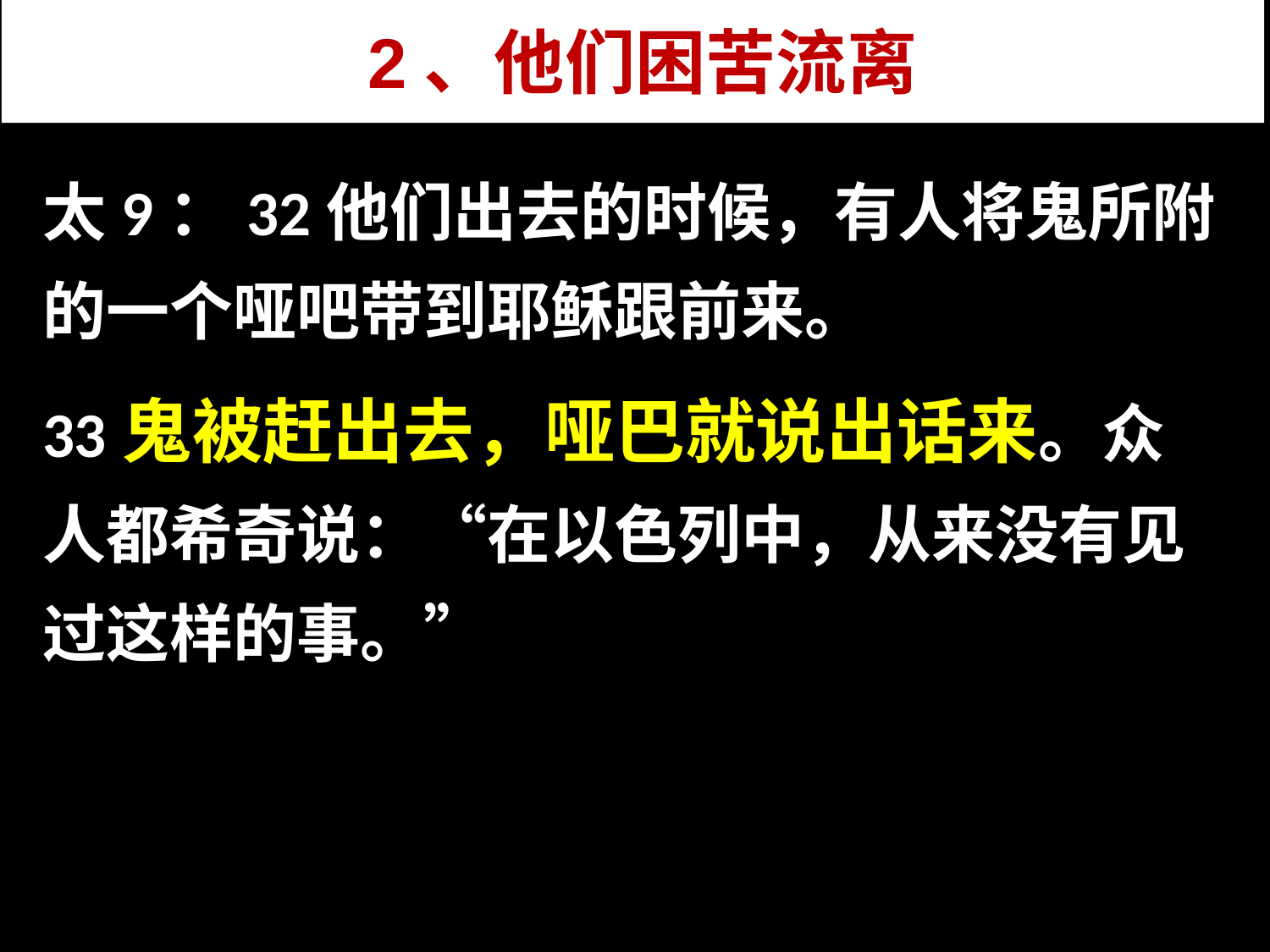

2、他们困苦流离

太9：32他们出去的时候，有人将鬼所附的一个哑吧带到耶稣跟前来。
33鬼被赶出去，哑巴就说出话来。众人都希奇说：“在以色列中，从来没有见过这样的事。”